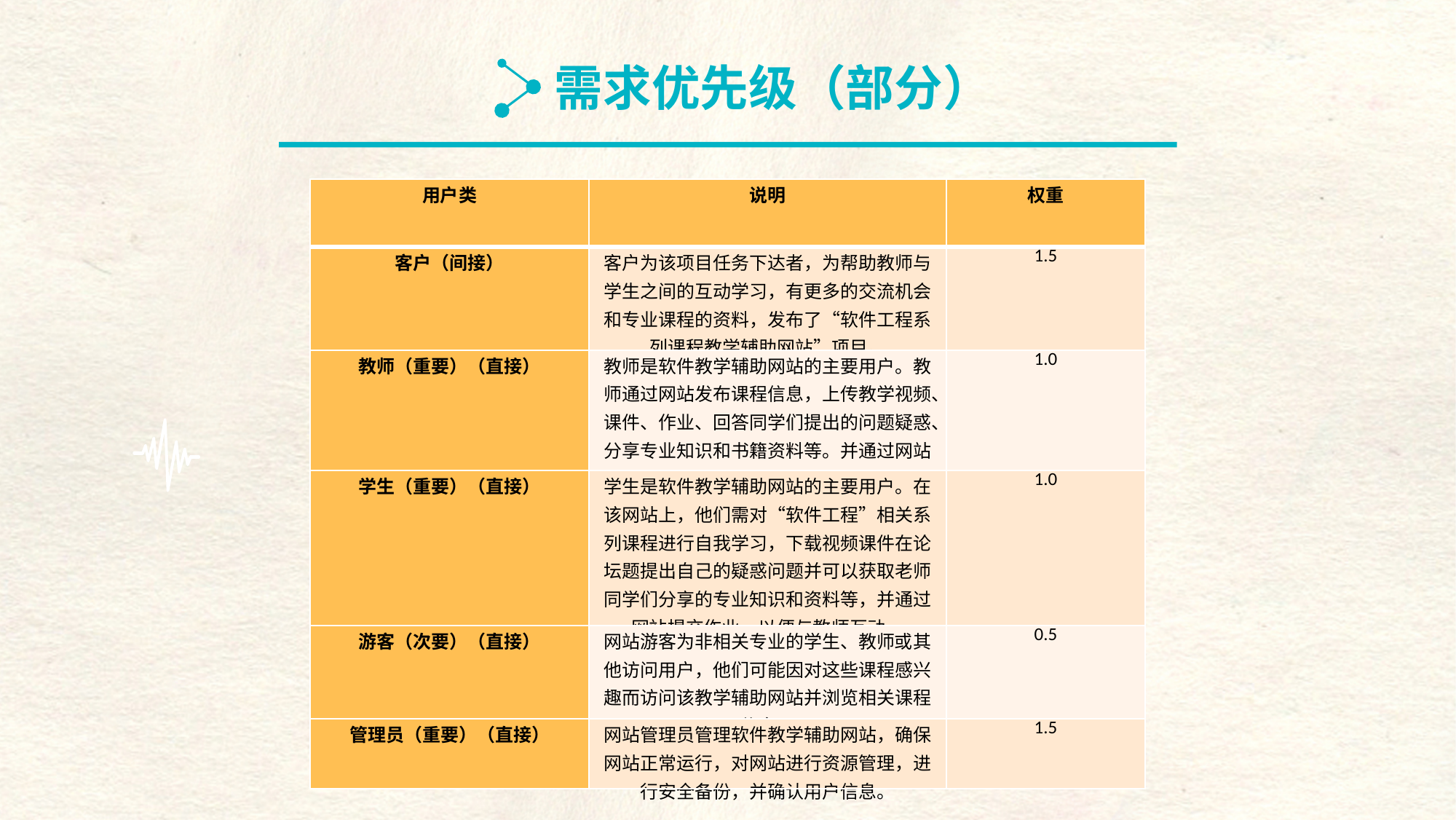

需求优先级（部分）

| 用户类 | 说明 | 权重 |
| --- | --- | --- |
| 客户（间接） | 客户为该项目任务下达者，为帮助教师与学生之间的互动学习，有更多的交流机会和专业课程的资料，发布了“软件工程系列课程教学辅助网站”项目。 | 1.5 |
| 教师（重要）（直接） | 教师是软件教学辅助网站的主要用户。教师通过网站发布课程信息，上传教学视频、课件、作业、回答同学们提出的问题疑惑、分享专业知识和书籍资料等。并通过网站掌控学生学习进程。 | 1.0 |
| 学生（重要）（直接） | 学生是软件教学辅助网站的主要用户。在该网站上，他们需对“软件工程”相关系列课程进行自我学习，下载视频课件在论坛题提出自己的疑惑问题并可以获取老师同学们分享的专业知识和资料等，并通过网站提交作业，以便与教师互动。 | 1.0 |
| 游客（次要）（直接） | 网站游客为非相关专业的学生、教师或其他访问用户，他们可能因对这些课程感兴趣而访问该教学辅助网站并浏览相关课程信息。 | 0.5 |
| 管理员（重要）（直接） | 网站管理员管理软件教学辅助网站，确保网站正常运行，对网站进行资源管理，进行安全备份，并确认用户信息。 | 1.5 |